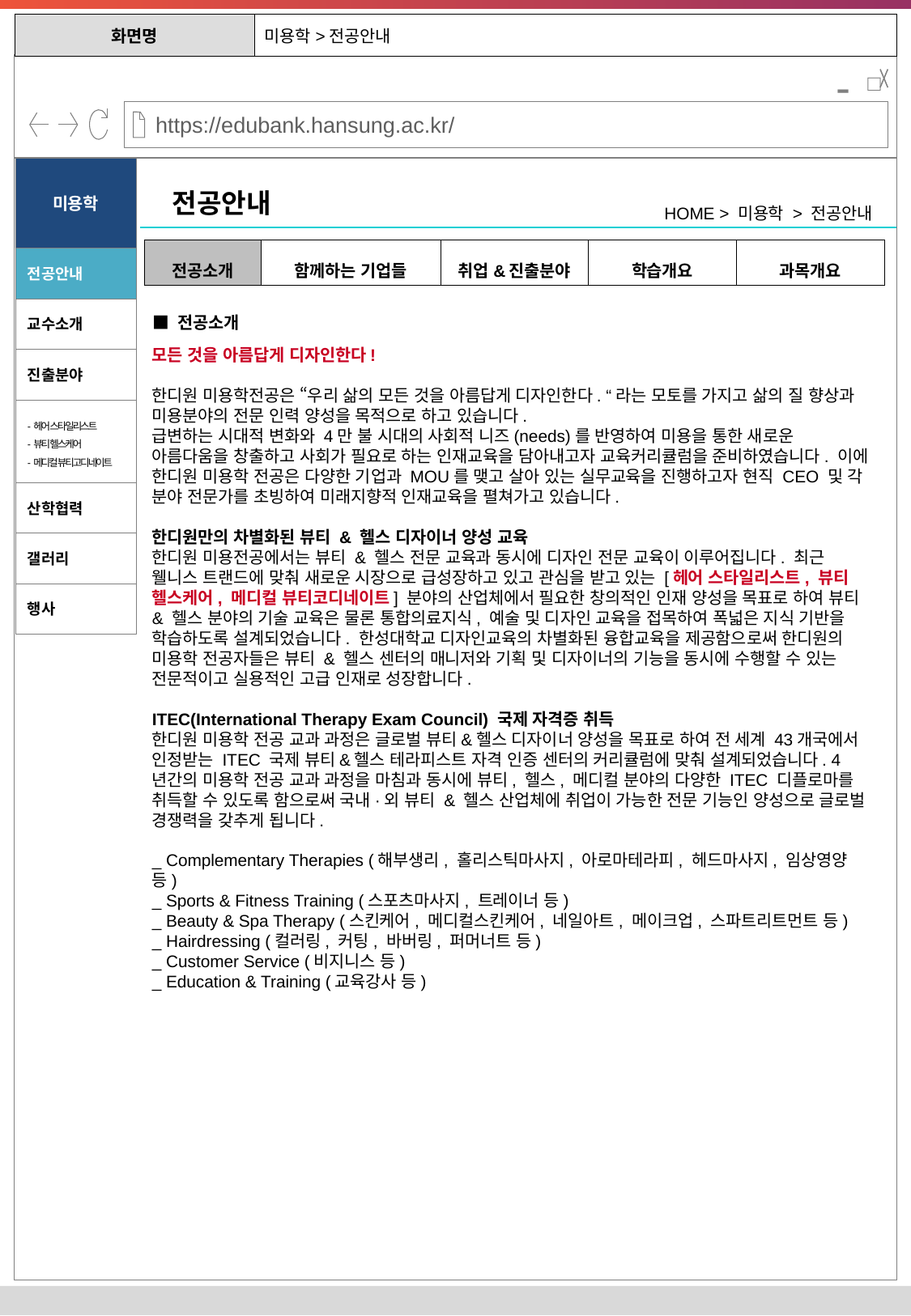

| 화면명 | 미용학>전공안내 |
| --- | --- |
-
미용학
전공안내
HOME > 미용학 > 전공안내
| 전공소개 | 함께하는 기업들 | 취업&진출분야 | 학습개요 | 과목개요 |
| --- | --- | --- | --- | --- |
전공안내
교수소개
■ 전공소개
모든 것을 아름답게 디자인한다!

한디원 미용학전공은 “우리 삶의 모든 것을 아름답게 디자인한다. “라는 모토를 가지고 삶의 질 향상과 미용분야의 전문 인력 양성을 목적으로 하고 있습니다.
급변하는 시대적 변화와 4만 불 시대의 사회적 니즈(needs)를 반영하여 미용을 통한 새로운 아름다움을 창출하고 사회가 필요로 하는 인재교육을 담아내고자 교육커리큘럼을 준비하였습니다. 이에 한디원 미용학 전공은 다양한 기업과 MOU를 맺고 살아 있는 실무교육을 진행하고자 현직 CEO 및 각 분야 전문가를 초빙하여 미래지향적 인재교육을 펼쳐가고 있습니다.

한디원만의 차별화된 뷰티 & 헬스 디자이너 양성 교육
한디원 미용전공에서는 뷰티 & 헬스 전문 교육과 동시에 디자인 전문 교육이 이루어집니다. 최근 웰니스 트랜드에 맞춰 새로운 시장으로 급성장하고 있고 관심을 받고 있는 [헤어 스타일리스트, 뷰티 헬스케어, 메디컬 뷰티코디네이트] 분야의 산업체에서 필요한 창의적인 인재 양성을 목표로 하여 뷰티 & 헬스 분야의 기술 교육은 물론 통합의료지식, 예술 및 디자인 교육을 접목하여 폭넓은 지식 기반을 학습하도록 설계되었습니다. 한성대학교 디자인교육의 차별화된 융합교육을 제공함으로써 한디원의 미용학 전공자들은 뷰티 & 헬스 센터의 매니저와 기획 및 디자이너의 기능을 동시에 수행할 수 있는 전문적이고 실용적인 고급 인재로 성장합니다.

ITEC(International Therapy Exam Council) 국제 자격증 취득
한디원 미용학 전공 교과 과정은 글로벌 뷰티&헬스 디자이너 양성을 목표로 하여 전 세계 43개국에서 인정받는 ITEC 국제 뷰티&헬스 테라피스트 자격 인증 센터의 커리큘럼에 맞춰 설계되었습니다. 4년간의 미용학 전공 교과 과정을 마침과 동시에 뷰티, 헬스, 메디컬 분야의 다양한 ITEC 디플로마를 취득할 수 있도록 함으로써 국내·외 뷰티 & 헬스 산업체에 취업이 가능한 전문 기능인 양성으로 글로벌 경쟁력을 갖추게 됩니다.

_ Complementary Therapies (해부생리, 홀리스틱마사지, 아로마테라피, 헤드마사지, 임상영양 등)
_ Sports & Fitness Training (스포츠마사지, 트레이너 등)
_ Beauty & Spa Therapy (스킨케어, 메디컬스킨케어, 네일아트, 메이크업, 스파트리트먼트 등)
_ Hairdressing (컬러링, 커팅, 바버링, 퍼머너트 등)
_ Customer Service (비지니스 등)
_ Education & Training (교육강사 등)
진출분야
-헤어 스타일리스트
-뷰티 헬스케어
-메디컬 뷰티고디네이트
산학협력
갤러리
행사